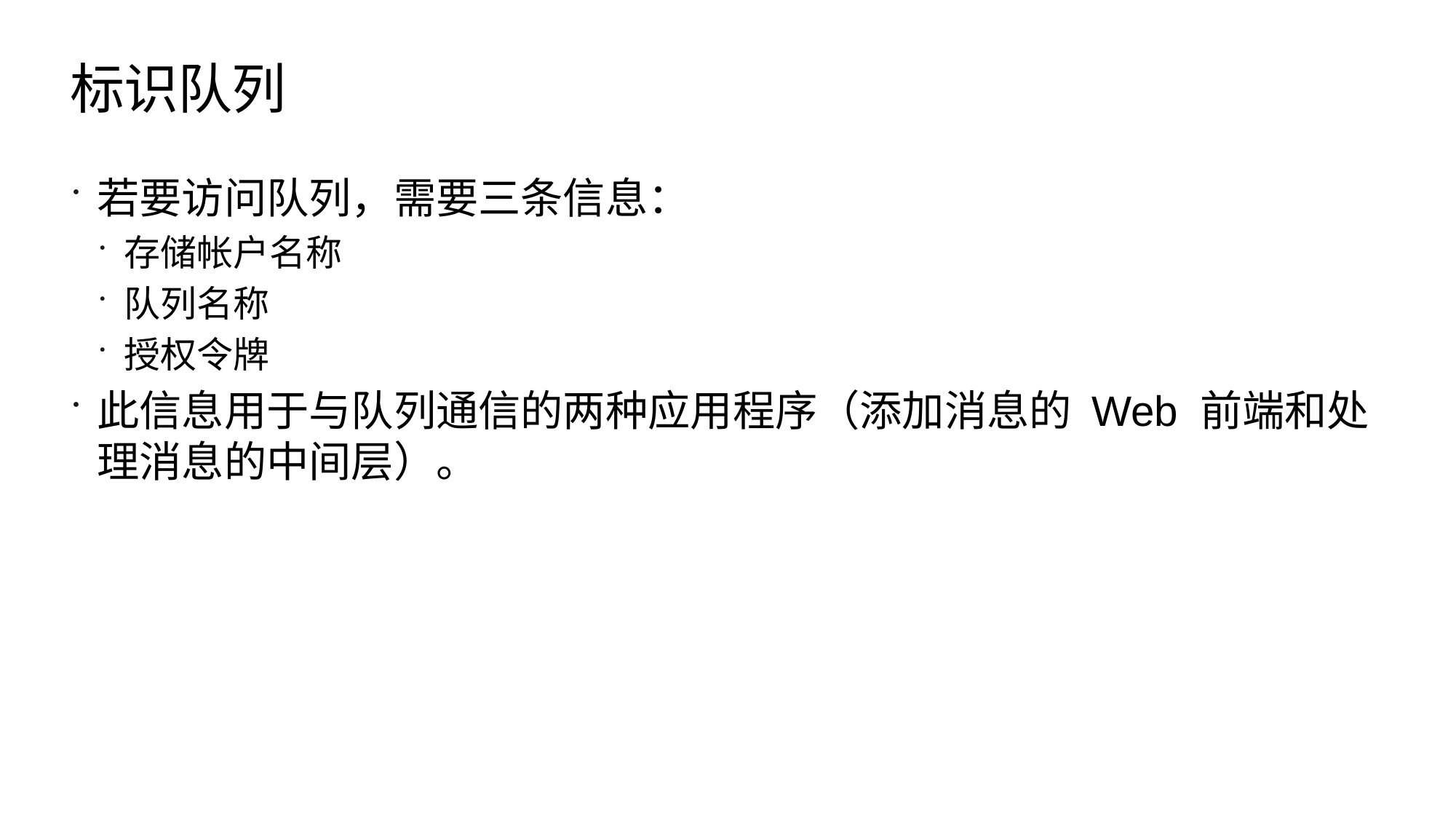

# 标识队列
若要访问队列，需要三条信息：
存储帐户名称
队列名称
授权令牌
此信息用于与队列通信的两种应用程序（添加消息的 Web 前端和处理消息的中间层）。